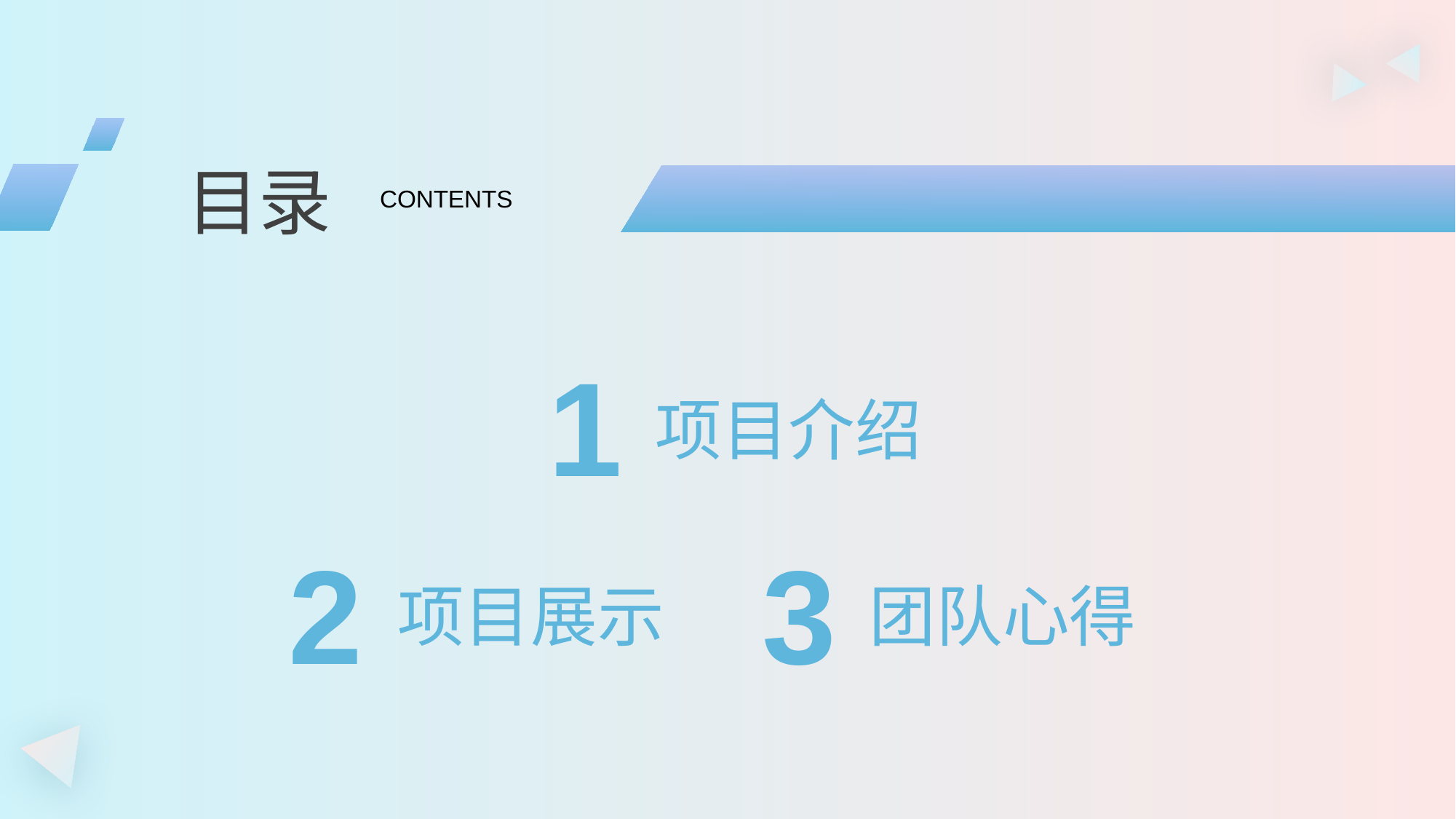

目录
CONTENTS

1
项目介绍
2
3
项目展示
团队心得